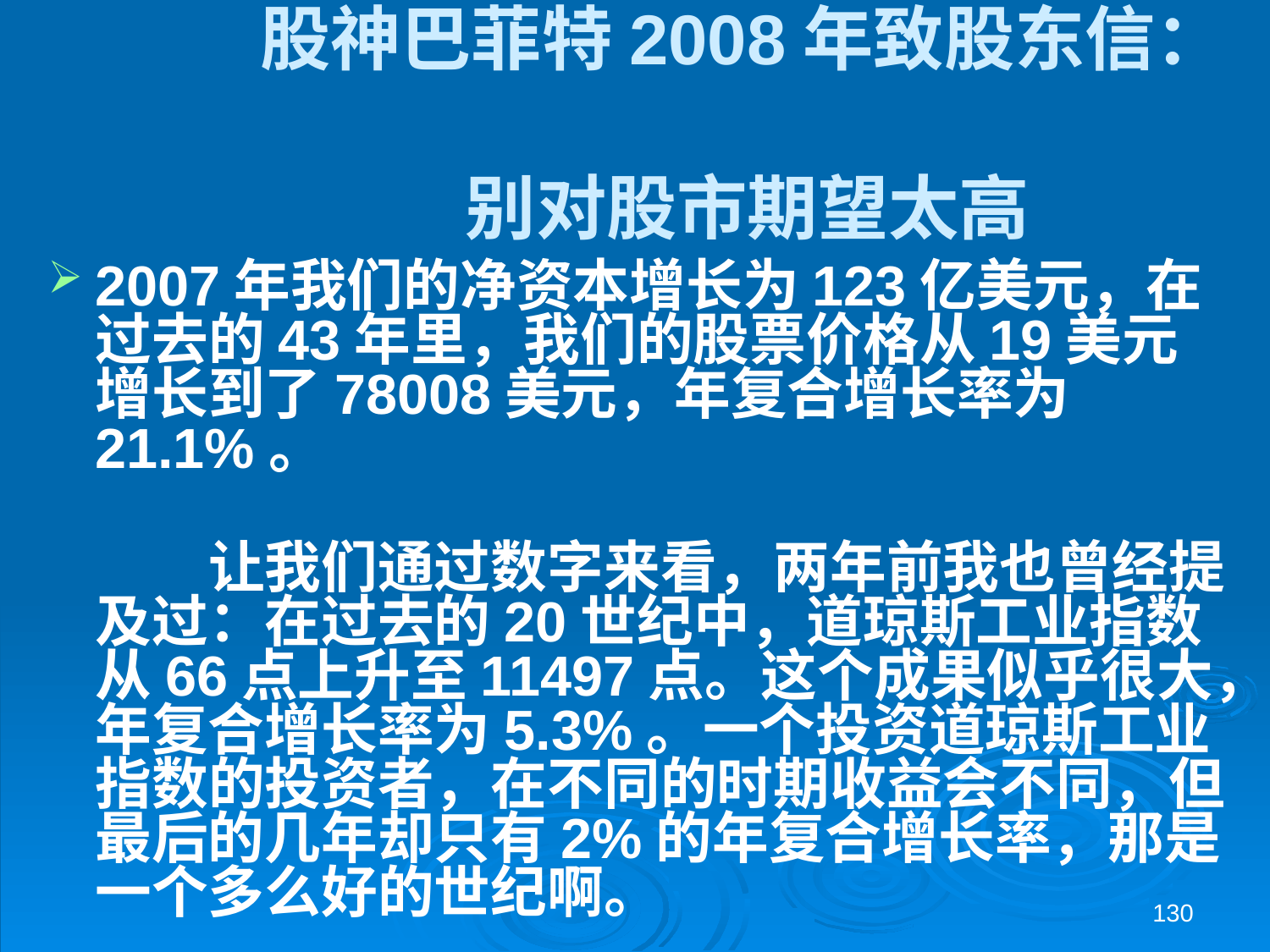

# 股神巴菲特2008年致股东信： 别对股市期望太高
2007年我们的净资本增长为123亿美元，在过去的43年里，我们的股票价格从19美元增长到了78008美元，年复合增长率为21.1%。
　　让我们通过数字来看，两年前我也曾经提及过：在过去的20世纪中，道琼斯工业指数从66点上升至11497点。这个成果似乎很大，年复合增长率为5.3%。一个投资道琼斯工业指数的投资者，在不同的时期收益会不同，但最后的几年却只有2%的年复合增长率，那是一个多么好的世纪啊。
130